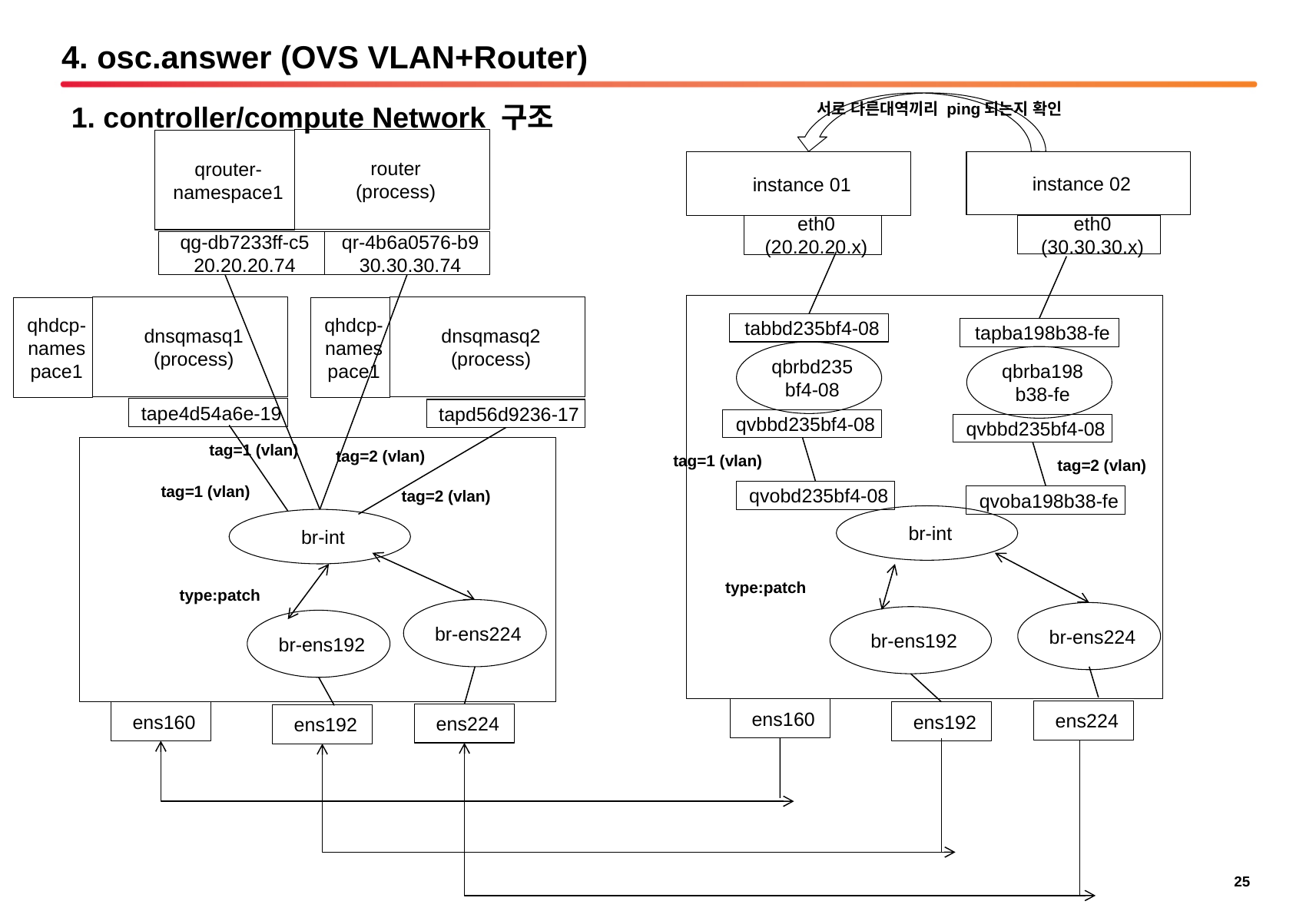

# 4. osc.answer (OVS VLAN+Router)
1. controller/compute Network 구조

서로 다른대역끼리 ping되는지 확인
router
(process)
qrouter-namespace1
instance 02
instance 01
eth0
(30.30.30.x)
eth0
(20.20.20.x)
qg-db7233ff-c5
20.20.20.74
qr-4b6a0576-b9
30.30.30.74

dnsqmasq1
(process)
dnsqmasq2
(process)
qhdcp-namespace1
qhdcp-namespace1
tabbd235bf4-08
tapba198b38-fe
qbrbd235bf4-08
qbrba198b38-fe
tape4d54a6e-19
tapd56d9236-17
qvbbd235bf4-08
qvbbd235bf4-08
tag=1 (vlan)

tag=2 (vlan)
tag=1 (vlan)
tag=2 (vlan)
tag=1 (vlan)
tag=2 (vlan)
qvobd235bf4-08
qvoba198b38-fe
br-int
br-int
type:patch
type:patch
br-ens224
br-ens224
br-ens192
br-ens192
ens160
ens224
ens160
ens192
ens224
ens192